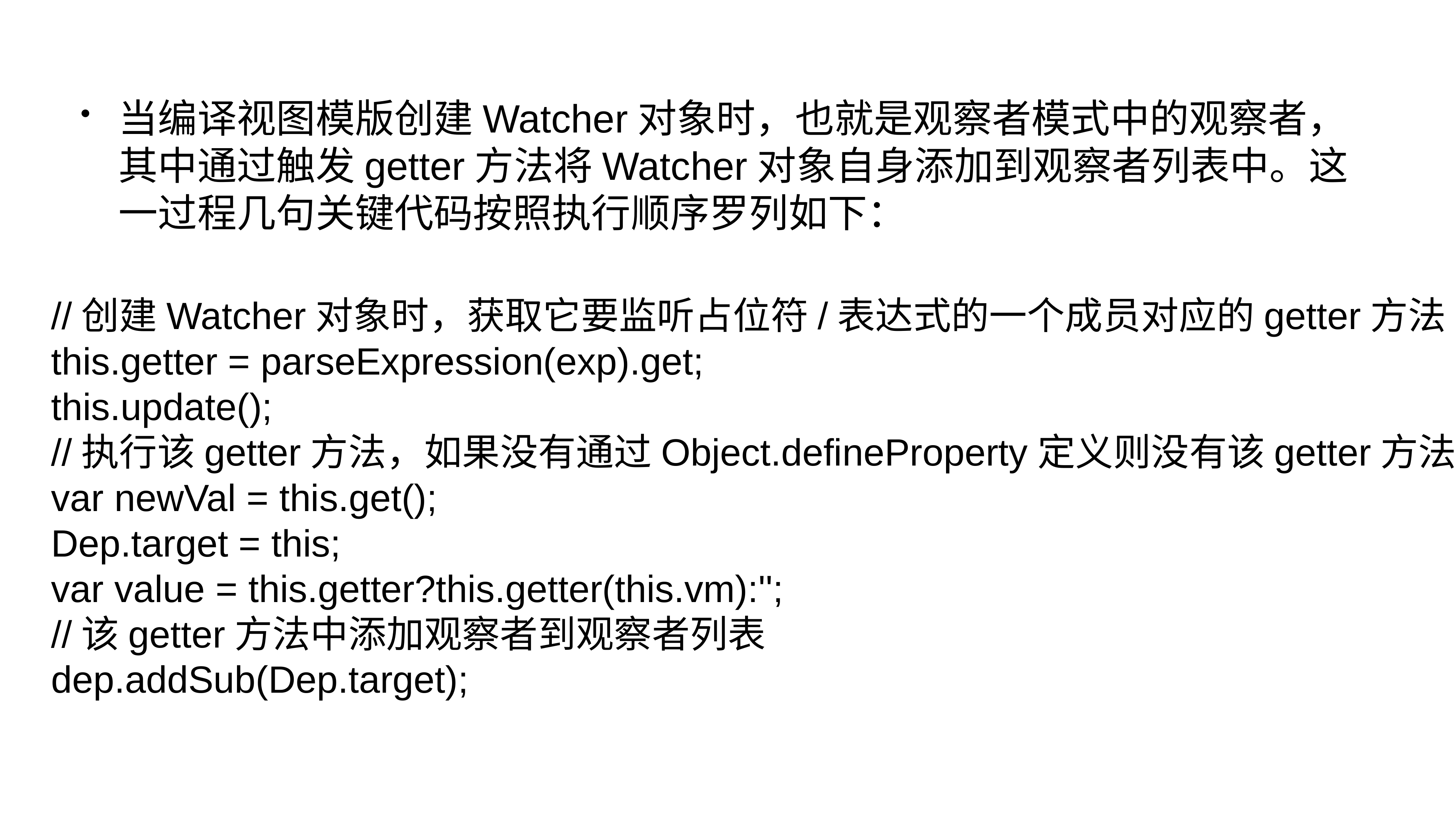

当编译视图模版创建Watcher对象时，也就是观察者模式中的观察者，其中通过触发getter方法将Watcher对象自身添加到观察者列表中。这一过程几句关键代码按照执行顺序罗列如下：
//创建Watcher对象时，获取它要监听占位符/表达式的一个成员对应的getter方法
this.getter = parseExpression(exp).get;
this.update();
//执行该getter方法，如果没有通过Object.defineProperty定义则没有该getter方法
var newVal = this.get();
Dep.target = this;
var value = this.getter?this.getter(this.vm):'';
//该getter方法中添加观察者到观察者列表
dep.addSub(Dep.target);